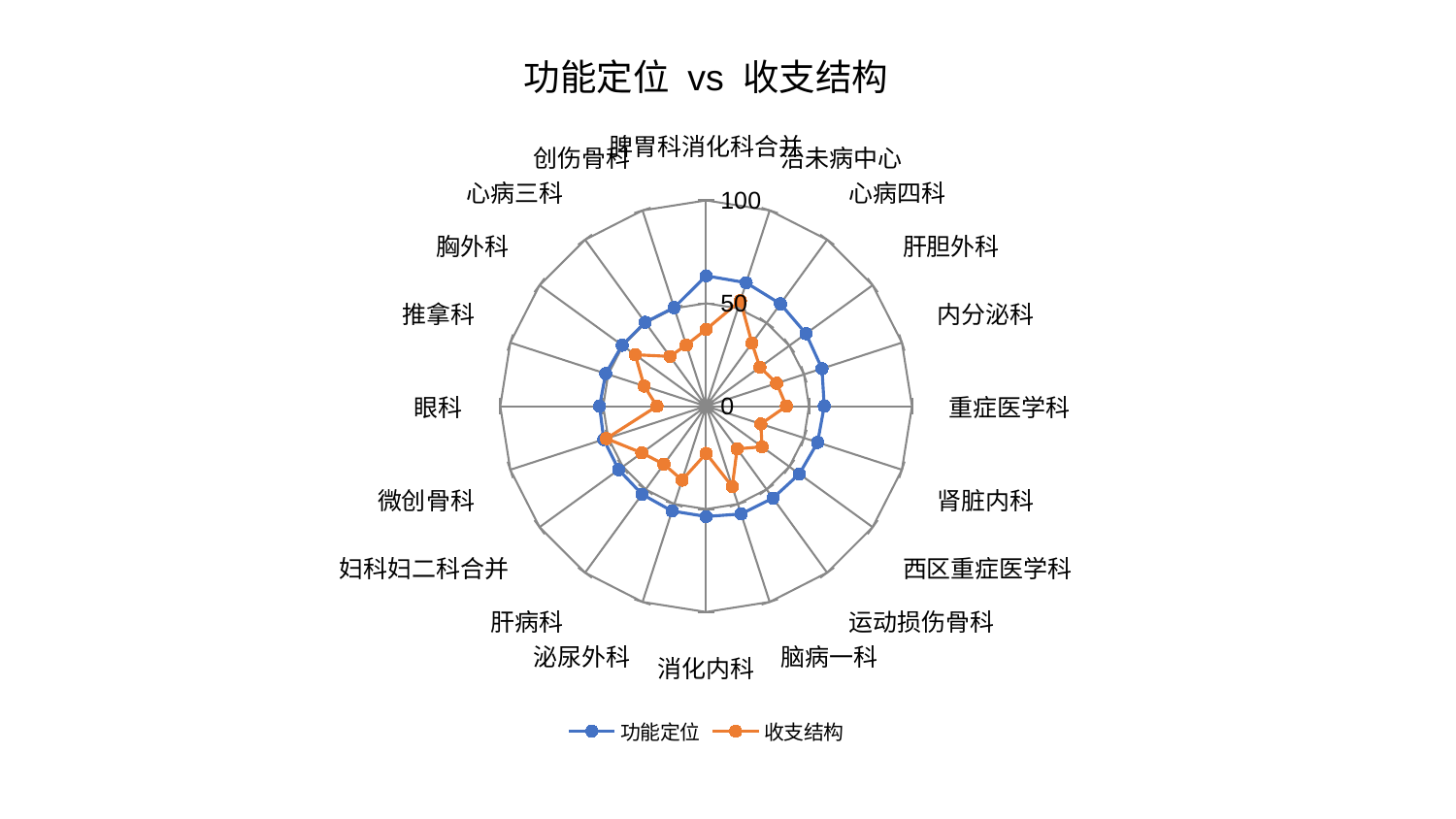

### Chart: 功能定位 vs 收支结构

| Category | 功能定位 | 收支结构 |
|---|---|---|
| 脾胃科消化科合并 | 63.338809537329624 | 37.31851988224649 |
| 治未病中心 | 63.0777966623633 | 53.933752544510135 |
| 心病四科 | 61.4562444520834 | 37.89501837422338 |
| 肝胆外科 | 59.96938847866912 | 32.28908332503616 |
| 内分泌科 | 59.18461078008993 | 36.044662287050535 |
| 重症医学科 | 57.38828172810882 | 38.99522556949568 |
| 肾脏内科 | 56.937894251305465 | 27.965534612623568 |
| 西区重症医学科 | 55.99282897333516 | 33.60353618774601 |
| 运动损伤骨科 | 55.24931929482064 | 25.644173429695012 |
| 脑病一科 | 55.06845561997234 | 41.10394986208206 |
| 消化内科 | 53.61628888566057 | 22.95421355502344 |
| 泌尿外科 | 53.567727334879336 | 37.76520274053656 |
| 肝病科 | 52.93824771853858 | 34.86546228717419 |
| 妇科妇二科合并 | 52.51784419925859 | 38.605070997298895 |
| 微创骨科 | 52.3033361381372 | 50.952901197684014 |
| 眼科 | 51.73117915623561 | 23.861661148232827 |
| 推拿科 | 51.30405178277345 | 31.671284799669788 |
| 胸外科 | 50.4035771477248 | 42.57729877292491 |
| 心病三科 | 50.382573517506835 | 29.881587451747954 |
| 创伤骨科 | 50.36816962180953 | 31.254559341688175 |
37